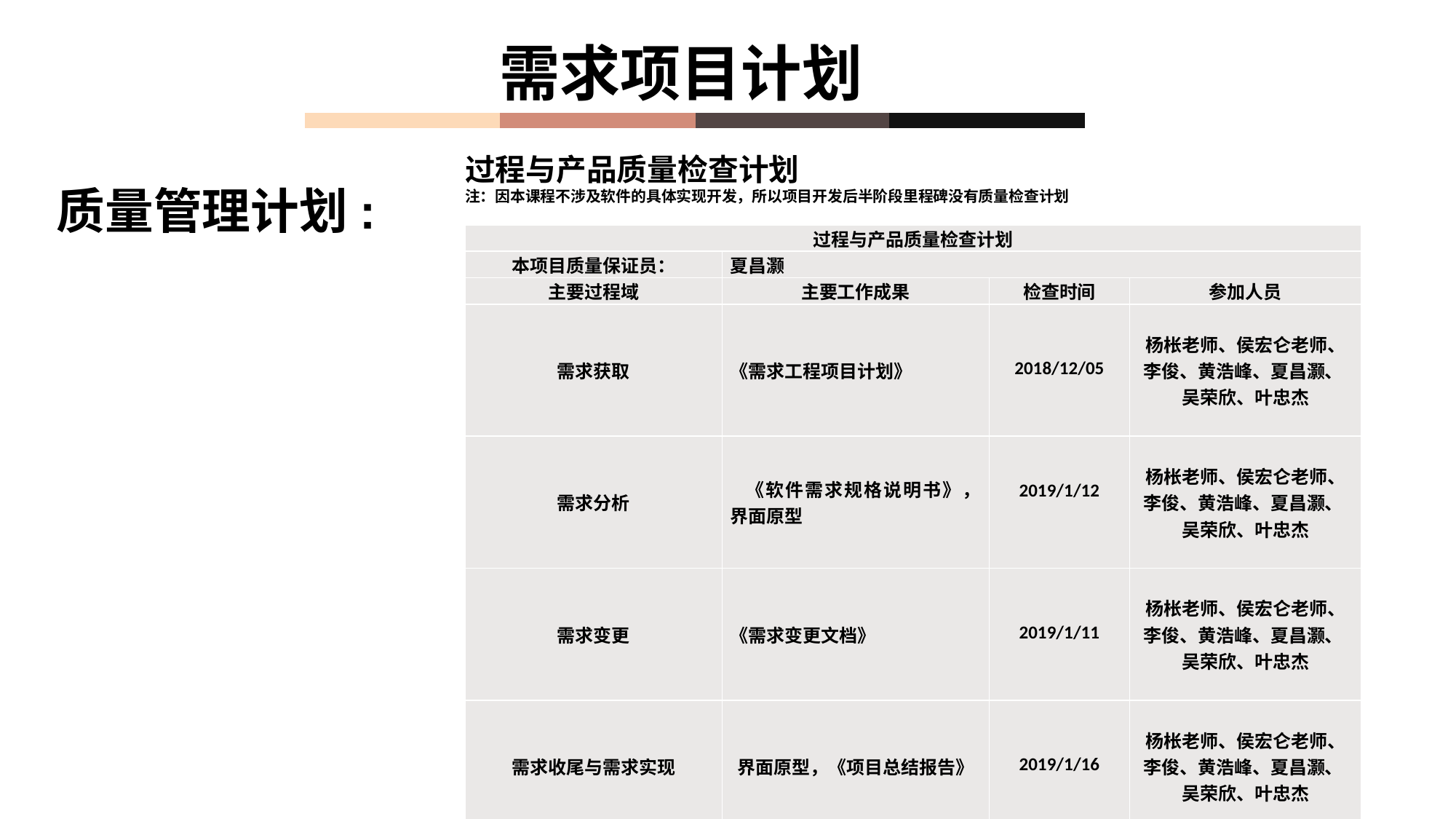

需求项目计划
过程与产品质量检查计划
注：因本课程不涉及软件的具体实现开发，所以项目开发后半阶段里程碑没有质量检查计划
质量管理计划:
| 过程与产品质量检查计划 |  |  |  |
| --- | --- | --- | --- |
| 本项目质量保证员： | 夏昌灏 |  |  |
| 主要过程域 | 主要工作成果 | 检查时间 | 参加人员 |
| 需求获取 | 《需求工程项目计划》 | 2018/12/05 | 杨枨老师、侯宏仑老师、 李俊、黄浩峰、夏昌灏、 吴荣欣、叶忠杰 |
| 需求分析 | 《软件需求规格说明书》，界面原型 | 2019/1/12 | 杨枨老师、侯宏仑老师、 李俊、黄浩峰、夏昌灏、 吴荣欣、叶忠杰 |
| 需求变更 | 《需求变更文档》 | 2019/1/11 | 杨枨老师、侯宏仑老师、 李俊、黄浩峰、夏昌灏、 吴荣欣、叶忠杰 |
| 需求收尾与需求实现 | 界面原型，《项目总结报告》 | 2019/1/16 | 杨枨老师、侯宏仑老师、 李俊、黄浩峰、夏昌灏、 吴荣欣、叶忠杰 |